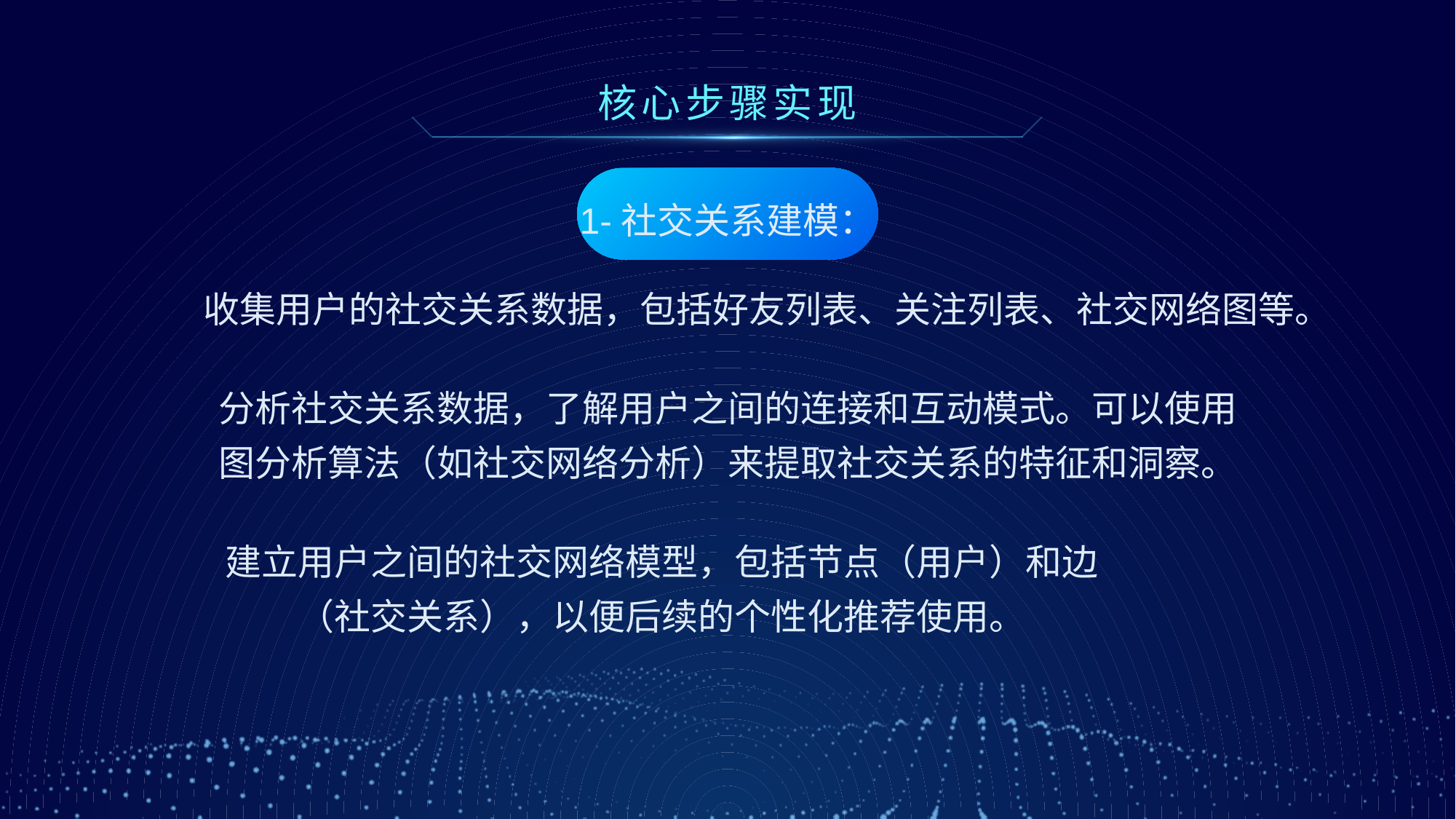

核心步骤实现
1-社交关系建模：
收集用户的社交关系数据，包括好友列表、关注列表、社交网络图等。
分析社交关系数据，了解用户之间的连接和互动模式。可以使用图分析算法（如社交网络分析）来提取社交关系的特征和洞察。
建立用户之间的社交网络模型，包括节点（用户）和边（社交关系），以便后续的个性化推荐使用。